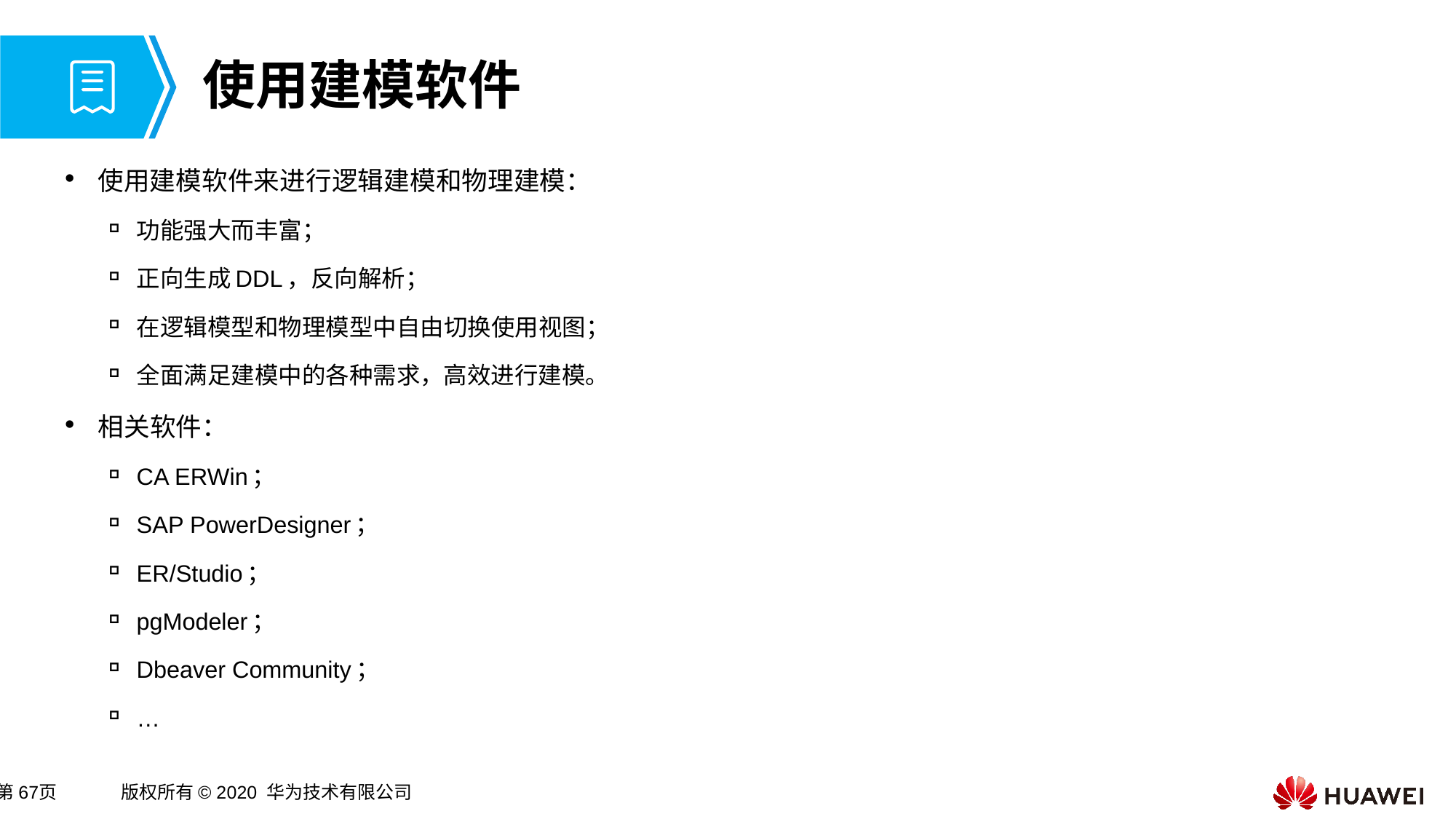

# 使用建模软件
使用建模软件来进行逻辑建模和物理建模：
功能强大而丰富；
正向生成DDL，反向解析；
在逻辑模型和物理模型中自由切换使用视图；
全面满足建模中的各种需求，高效进行建模。
相关软件：
CA ERWin；
SAP PowerDesigner；
ER/Studio；
pgModeler；
Dbeaver Community；
…